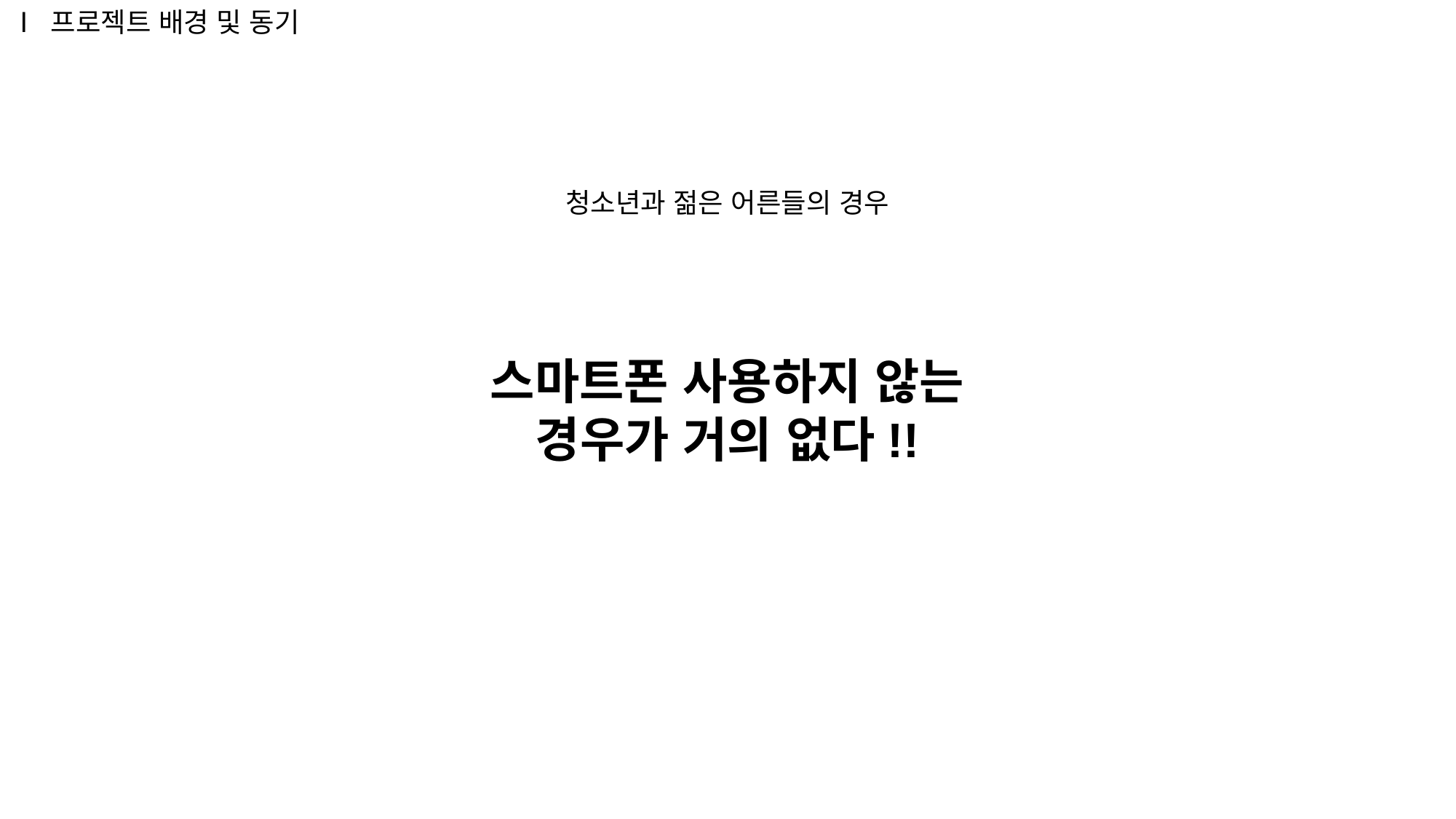

Ⅰ 프로젝트 배경 및 동기
청소년과 젊은 어른들의 경우
스마트폰 사용하지 않는 경우가 거의 없다!!